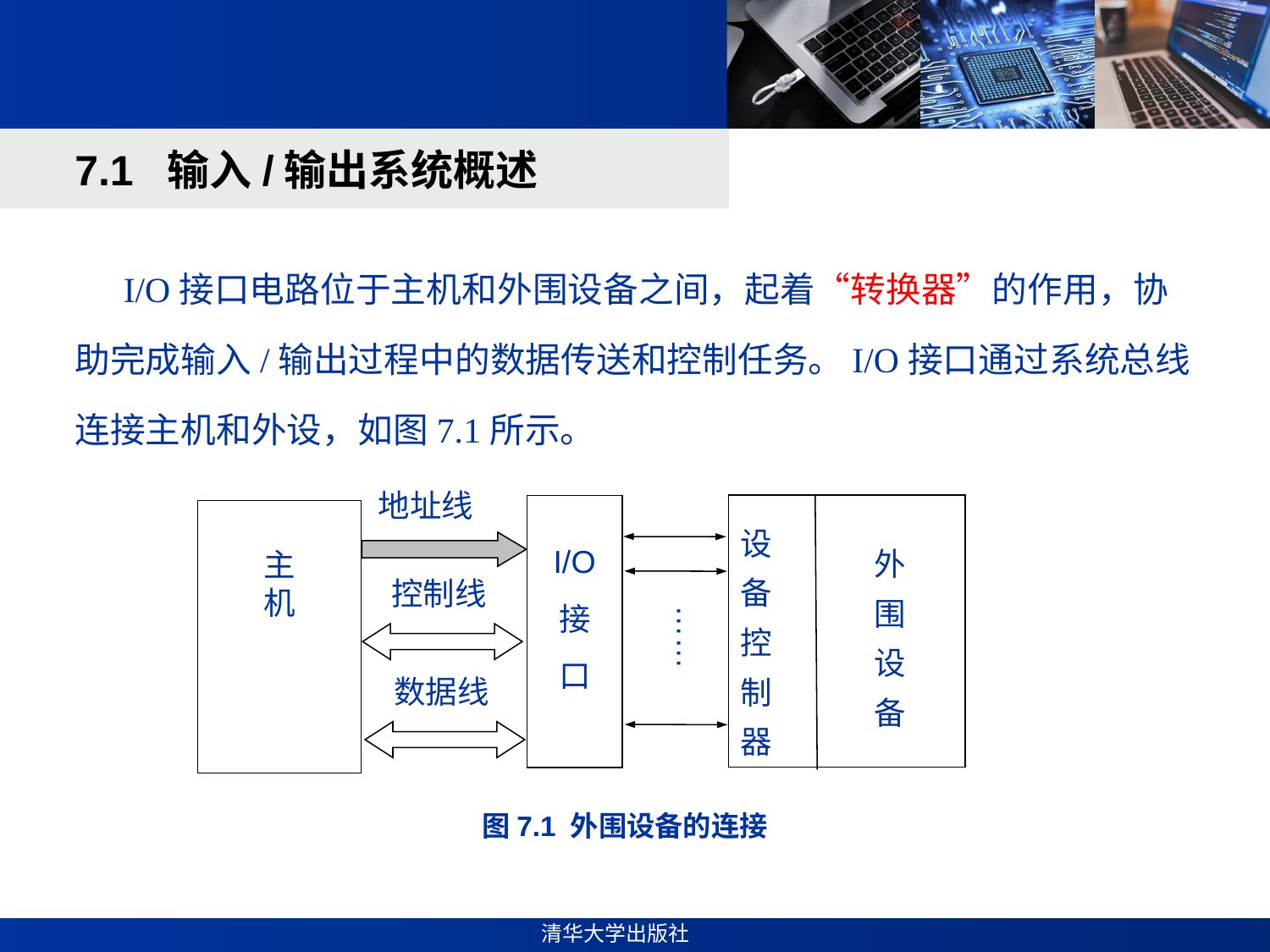

#
7.1  输入/输出系统概述
     I/O接口电路位于主机和外围设备之间，起着“转换器”的作用，协助完成输入/输出过程中的数据传送和控制任务。I/O接口通过系统总线连接主机和外设，如图7.1所示。

地址线

设备控制器

外围
设备

I/O
接
口

主
机

控制线

……

数据线

图7.1 外围设备的连接